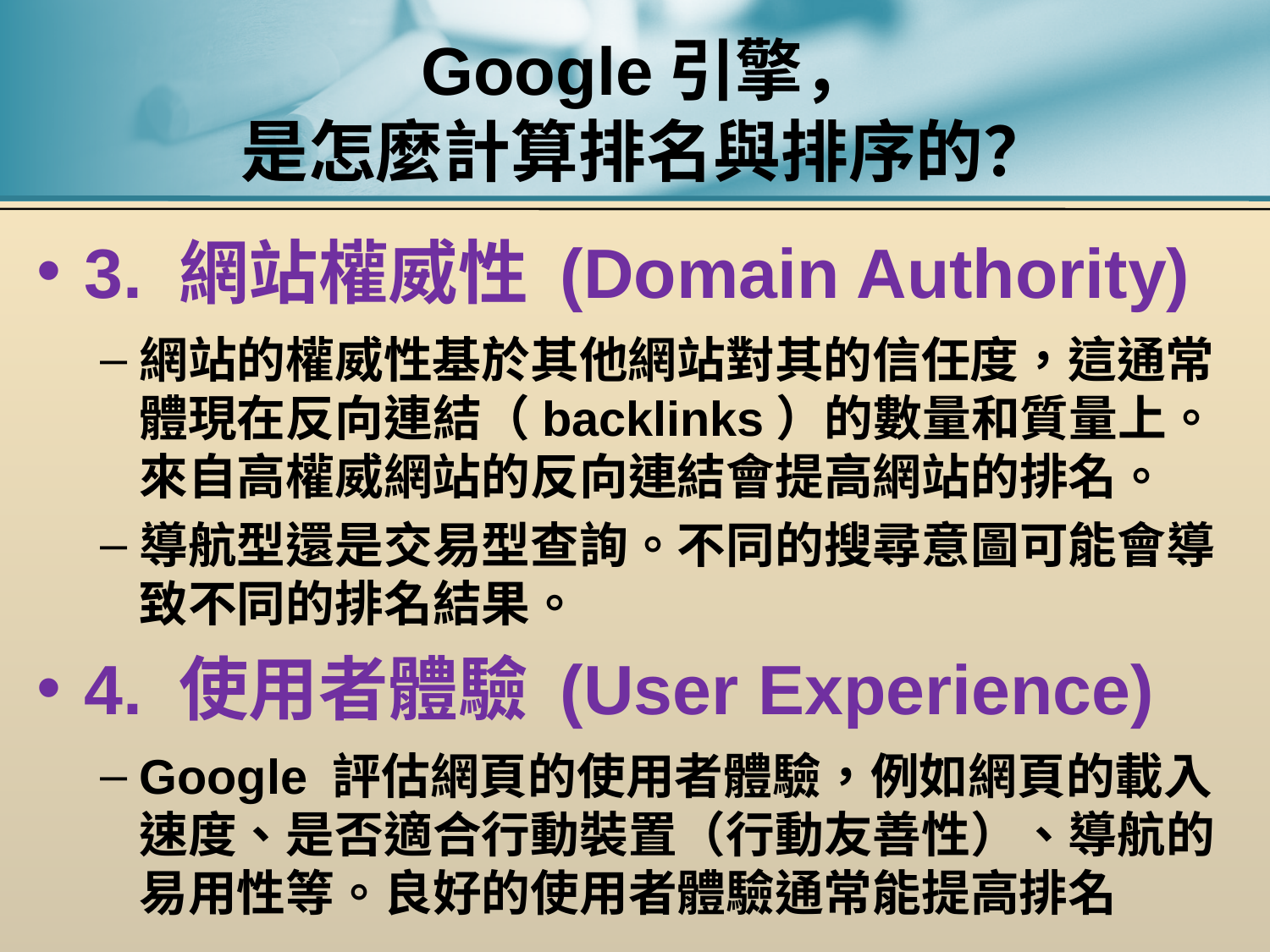

# Google引擎， 是怎麼計算排名與排序的？
3. 網站權威性 (Domain Authority)
網站的權威性基於其他網站對其的信任度，這通常體現在反向連結（backlinks）的數量和質量上。來自高權威網站的反向連結會提高網站的排名。
導航型還是交易型查詢。不同的搜尋意圖可能會導致不同的排名結果。
4. 使用者體驗 (User Experience)
Google 評估網頁的使用者體驗，例如網頁的載入速度、是否適合行動裝置（行動友善性）、導航的易用性等。良好的使用者體驗通常能提高排名